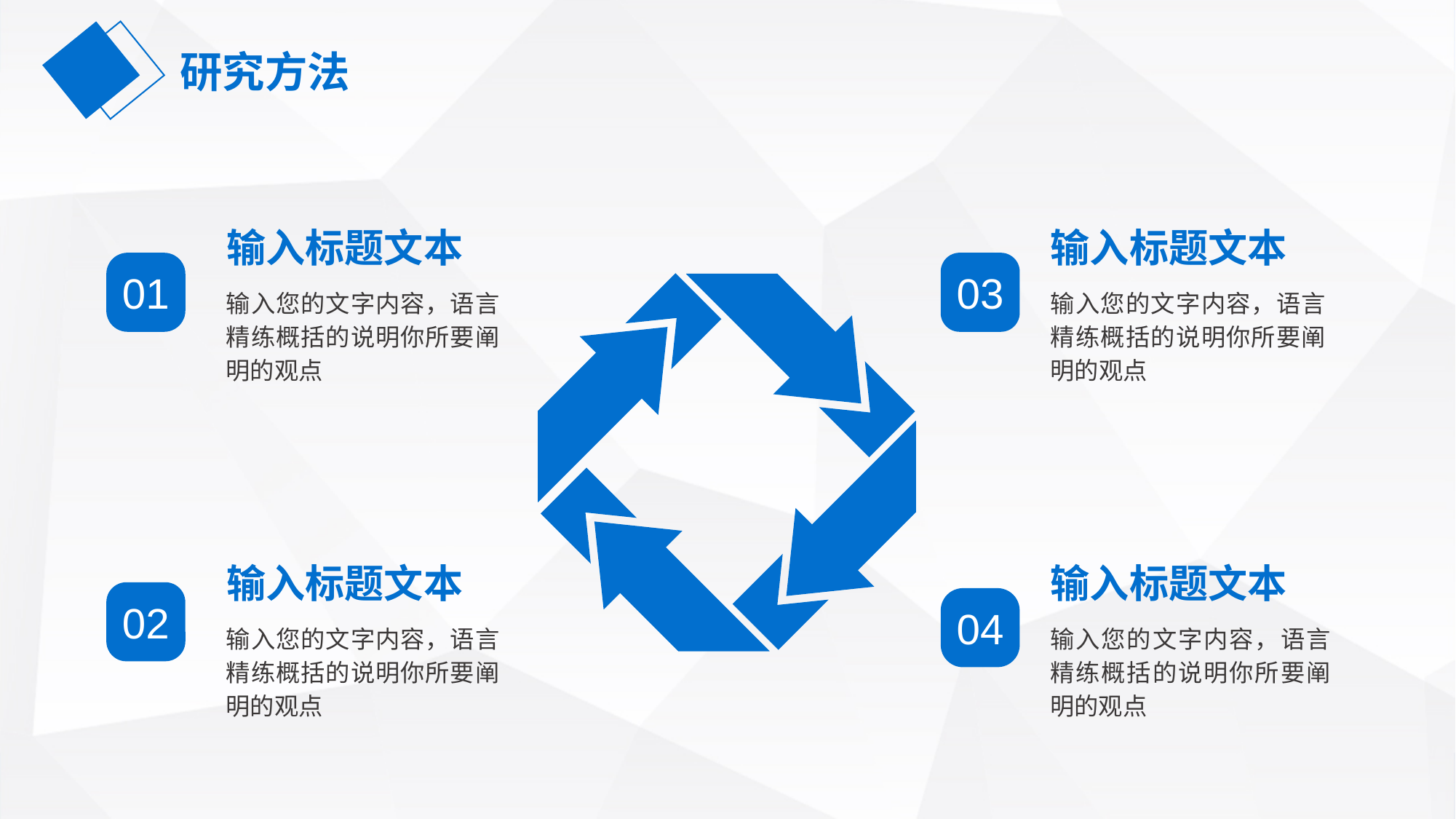

研究方法

输入标题文本
输入标题文本
01
03
输入您的文字内容，语言精练概括的说明你所要阐明的观点
输入您的文字内容，语言精练概括的说明你所要阐明的观点

输入标题文本
输入标题文本
02
04
输入您的文字内容，语言精练概括的说明你所要阐明的观点
输入您的文字内容，语言精练概括的说明你所要阐明的观点